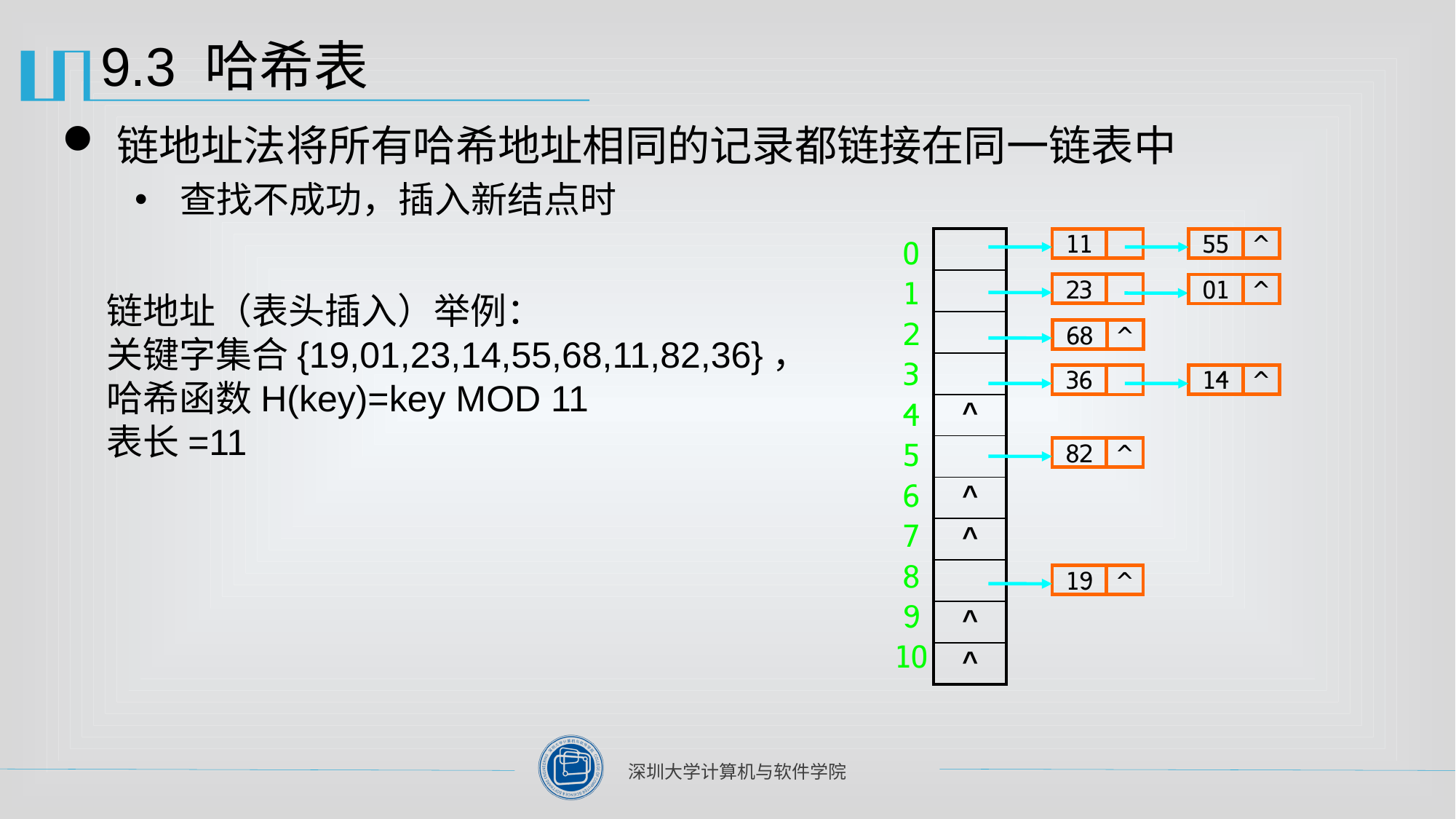

# 9.3 哈希表
链地址法将所有哈希地址相同的记录都链接在同一链表中
查找不成功，插入新结点时

0
1
2
3
4
5
6
7
8
9
10
|  |
| --- |
|  |
|  |
|  |
| ^ |
|  |
| ^ |
| ^ |
|  |
| ^ |
| ^ |
11

55
^

23

01
^
链地址（表头插入）举例：
关键字集合{19,01,23,14,55,68,11,82,36}，
哈希函数H(key)=key MOD 11
表长=11

68
^

36

14
^

82
^

19
^

135